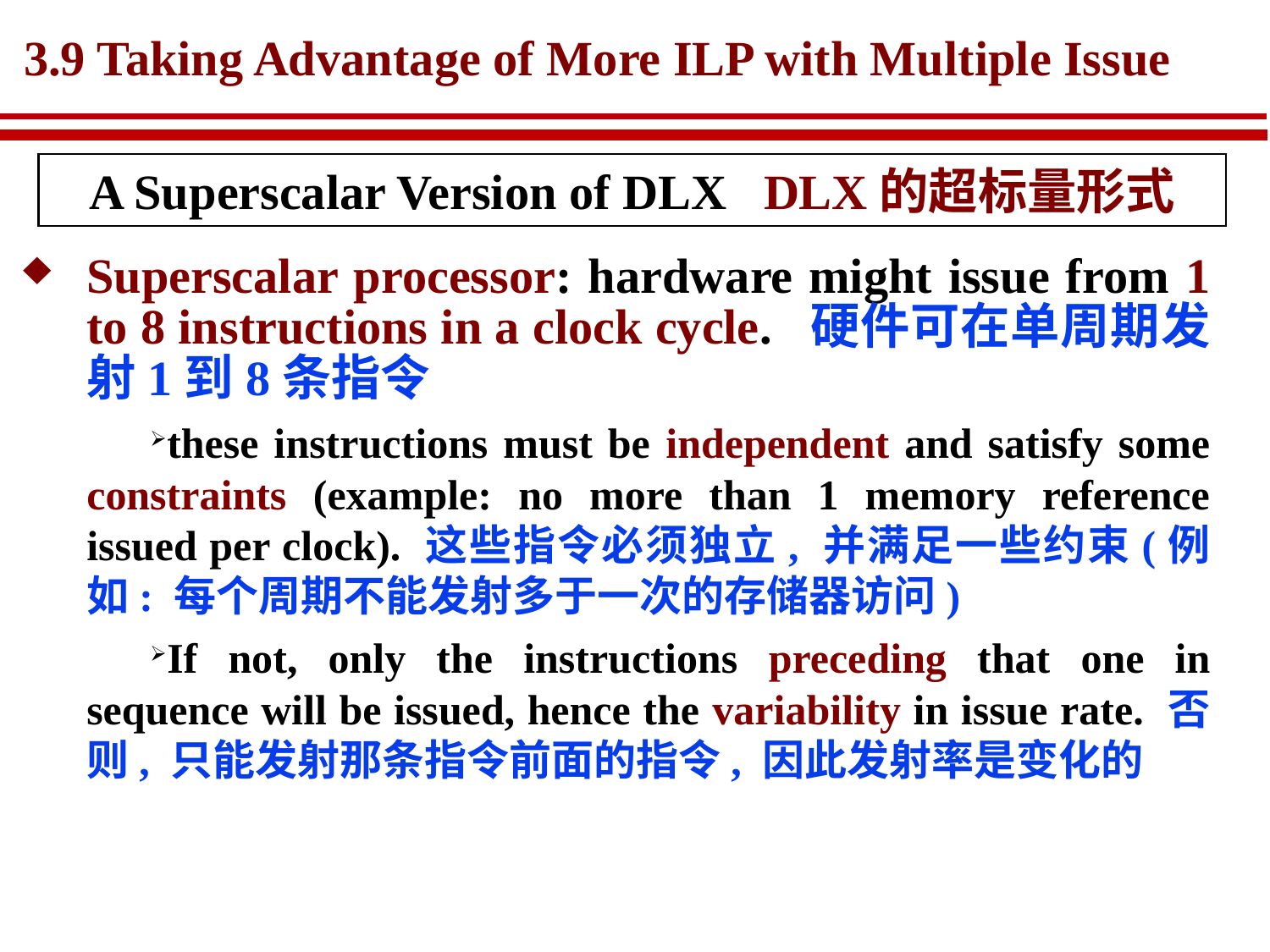

# 3.9 Taking Advantage of More ILP with Multiple Issue
A Superscalar Version of DLX   DLX的超标量形式
Superscalar processor: hardware might issue from 1 to 8 instructions in a clock cycle.  硬件可在单周期发射1到8条指令
these instructions must be independent and satisfy some constraints (example: no more than 1 memory reference issued per clock). 这些指令必须独立, 并满足一些约束(例如: 每个周期不能发射多于一次的存储器访问)
If not, only the instructions preceding that one in sequence will be issued, hence the variability in issue rate. 否则, 只能发射那条指令前面的指令, 因此发射率是变化的